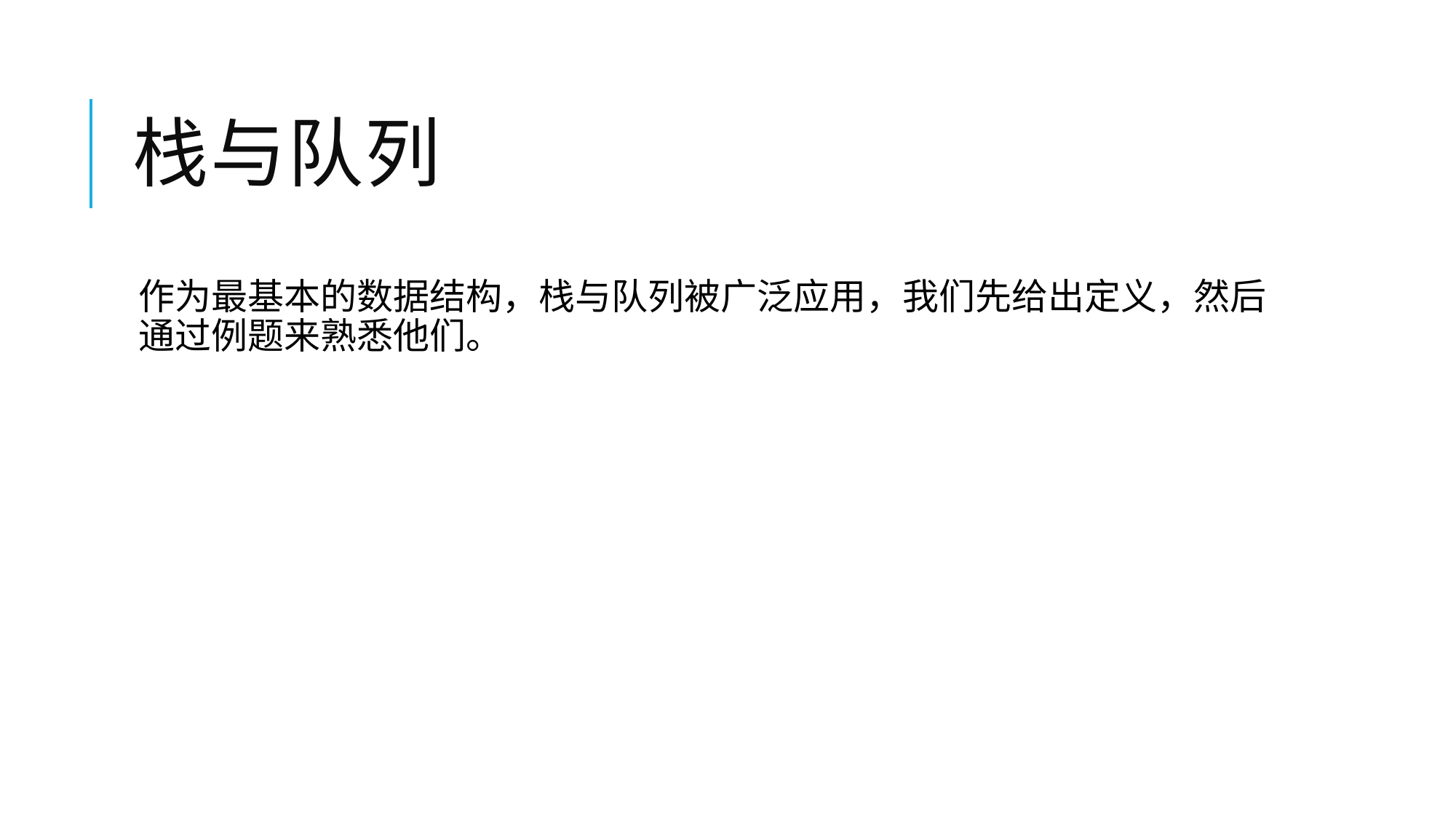

# 栈与队列
作为最基本的数据结构，栈与队列被广泛应用，我们先给出定义，然后通过例题来熟悉他们。